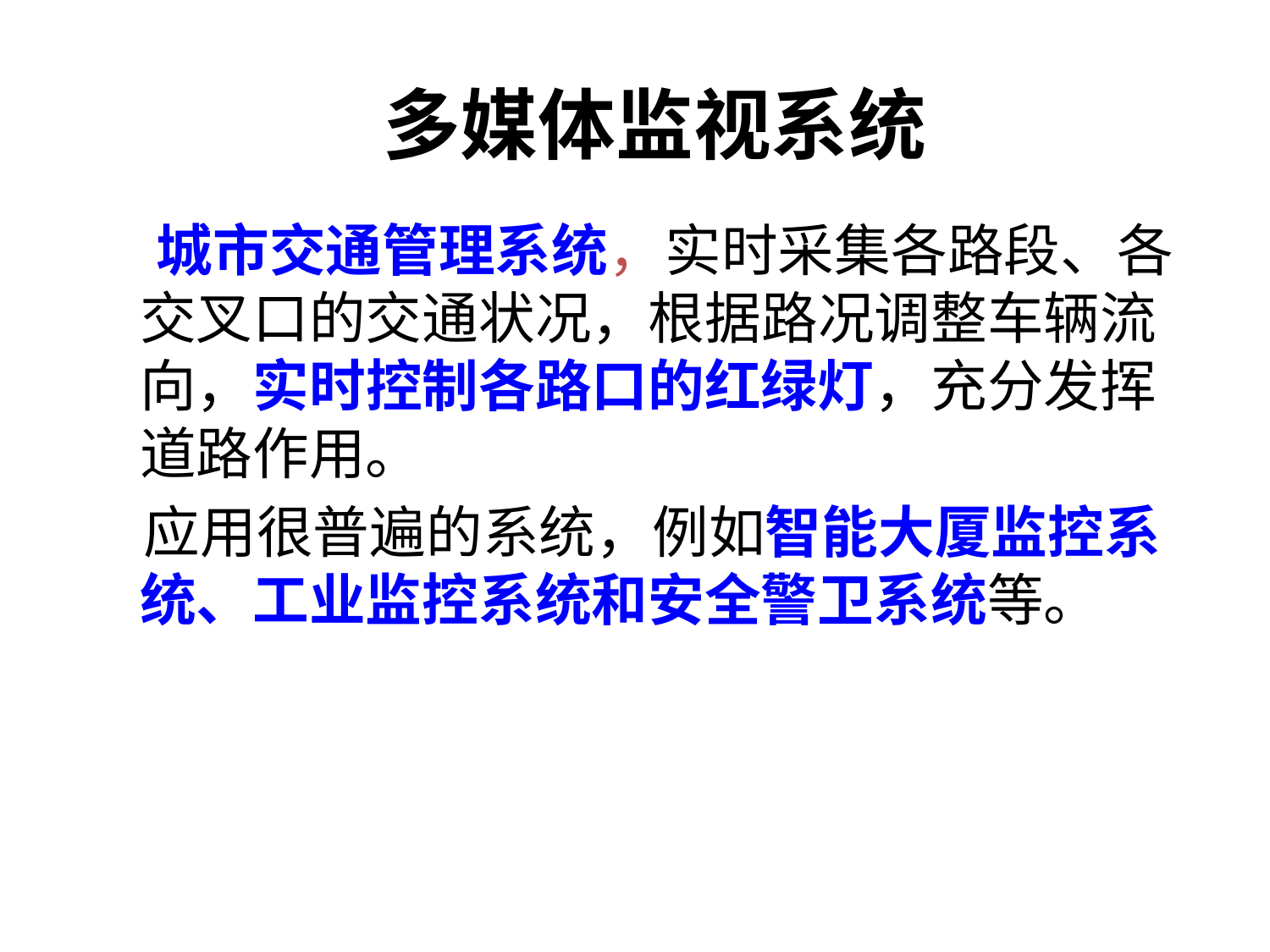

多媒体监视系统
    城市交通管理系统，实时采集各路段、各交叉口的交通状况，根据路况调整车辆流向，实时控制各路口的红绿灯，充分发挥道路作用。
   应用很普遍的系统，例如智能大厦监控系统、工业监控系统和安全警卫系统等。